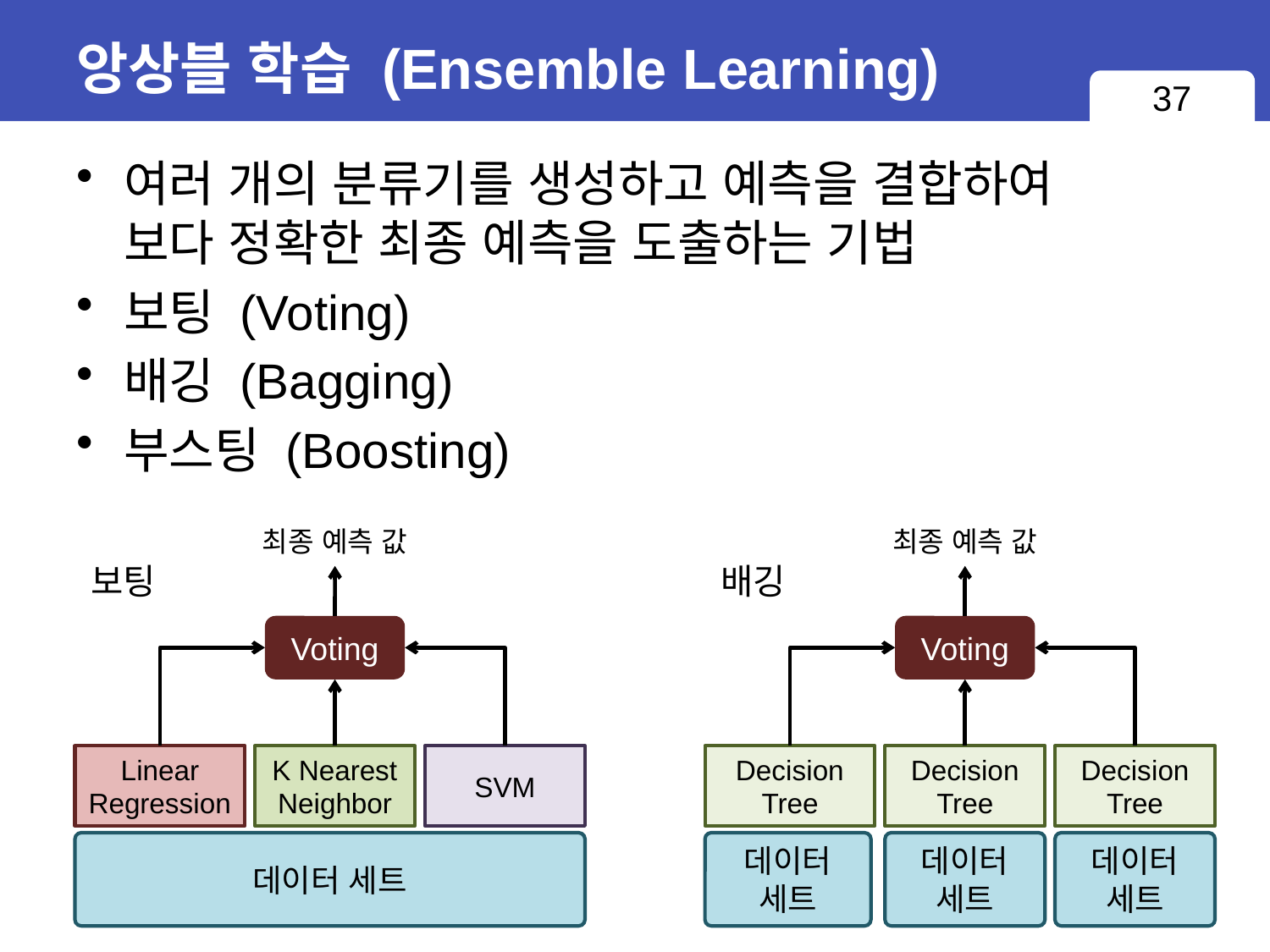

# 앙상블 학습 (Ensemble Learning)
37
여러 개의 분류기를 생성하고 예측을 결합하여
보다 정확한 최종 예측을 도출하는 기법
보팅 (Voting)
배깅 (Bagging)
부스팅 (Boosting)
최종 예측 값
최종 예측 값
보팅
배깅
Voting
Voting
Linear
Regression
K Nearest
Neighbor
SVM
Decision
Tree
Decision
Tree
Decision
Tree
데이터 세트
데이터
세트
데이터
세트
데이터
세트